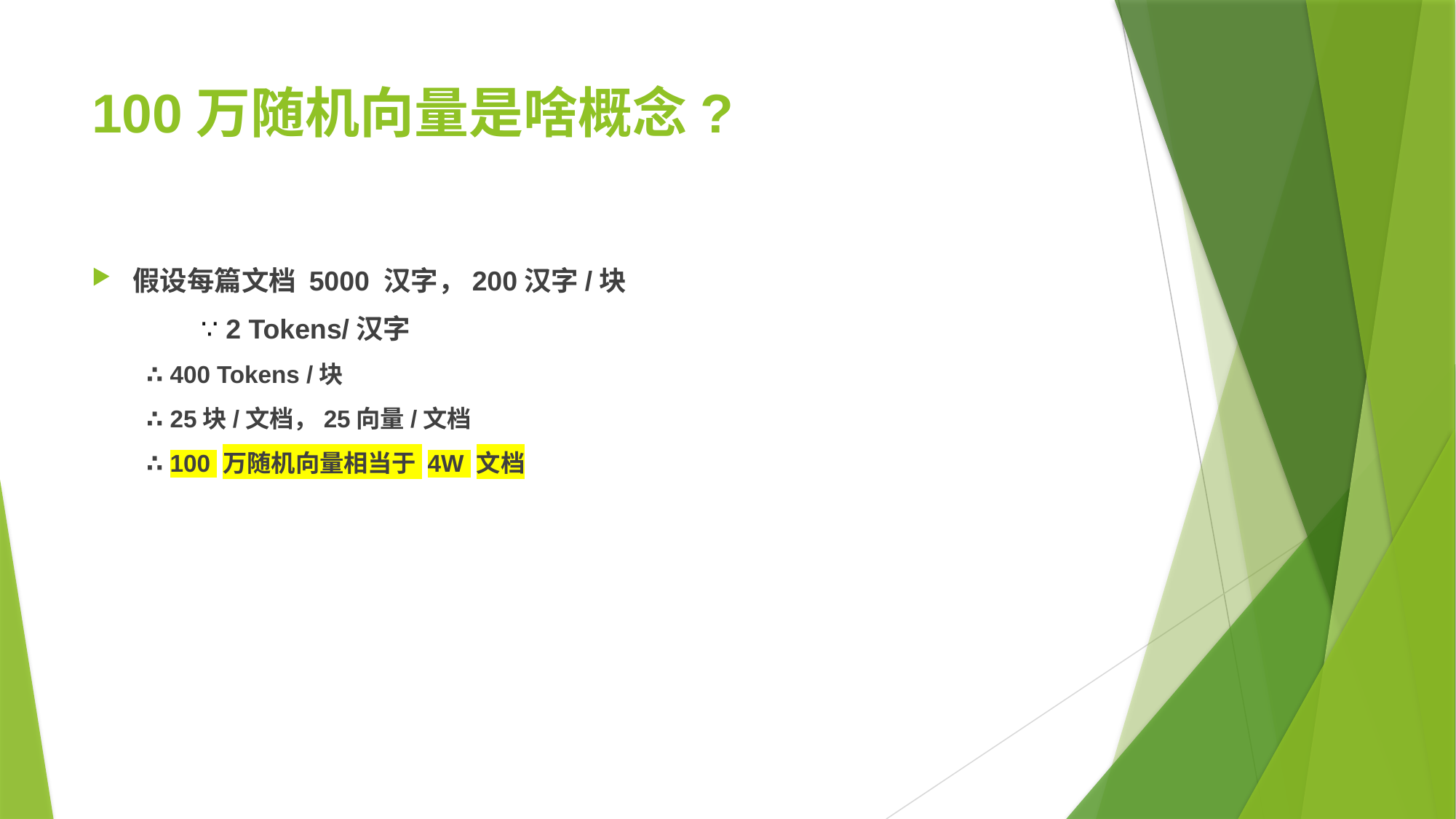

# 100万随机向量是啥概念?
假设每篇文档 5000 汉字，200汉字/块
	∵ 2 Tokens/汉字
∴ 400 Tokens /块
∴ 25块/文档，25向量/文档
∴ 100 万随机向量相当于 4W 文档